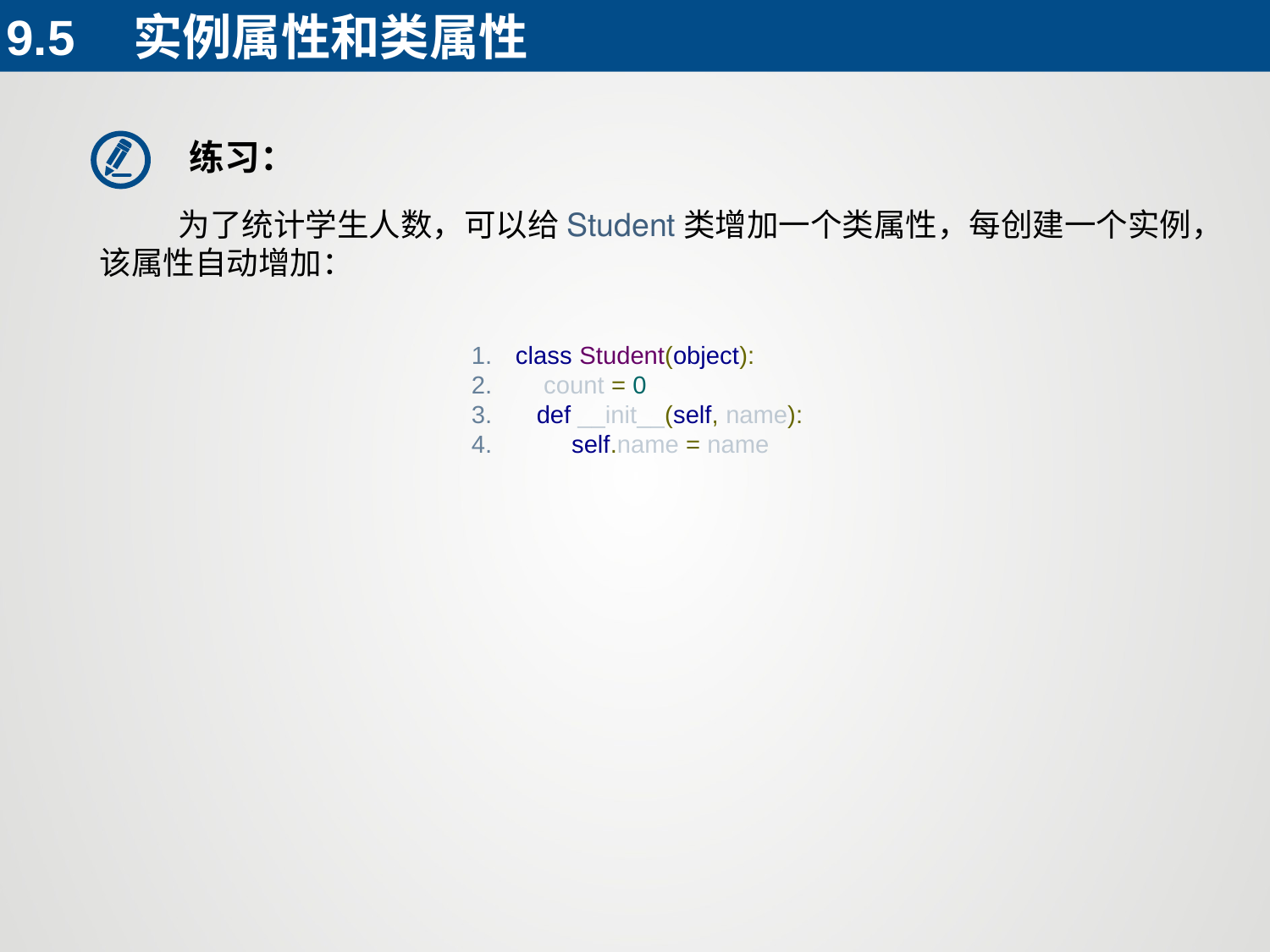

9.5	实例属性和类属性
练习：

        为了统计学生人数，可以给Student类增加一个类属性，每创建一个实例，该属性自动增加：
class Student(object):
    count = 0
   def __init__(self, name):
        self.name = name